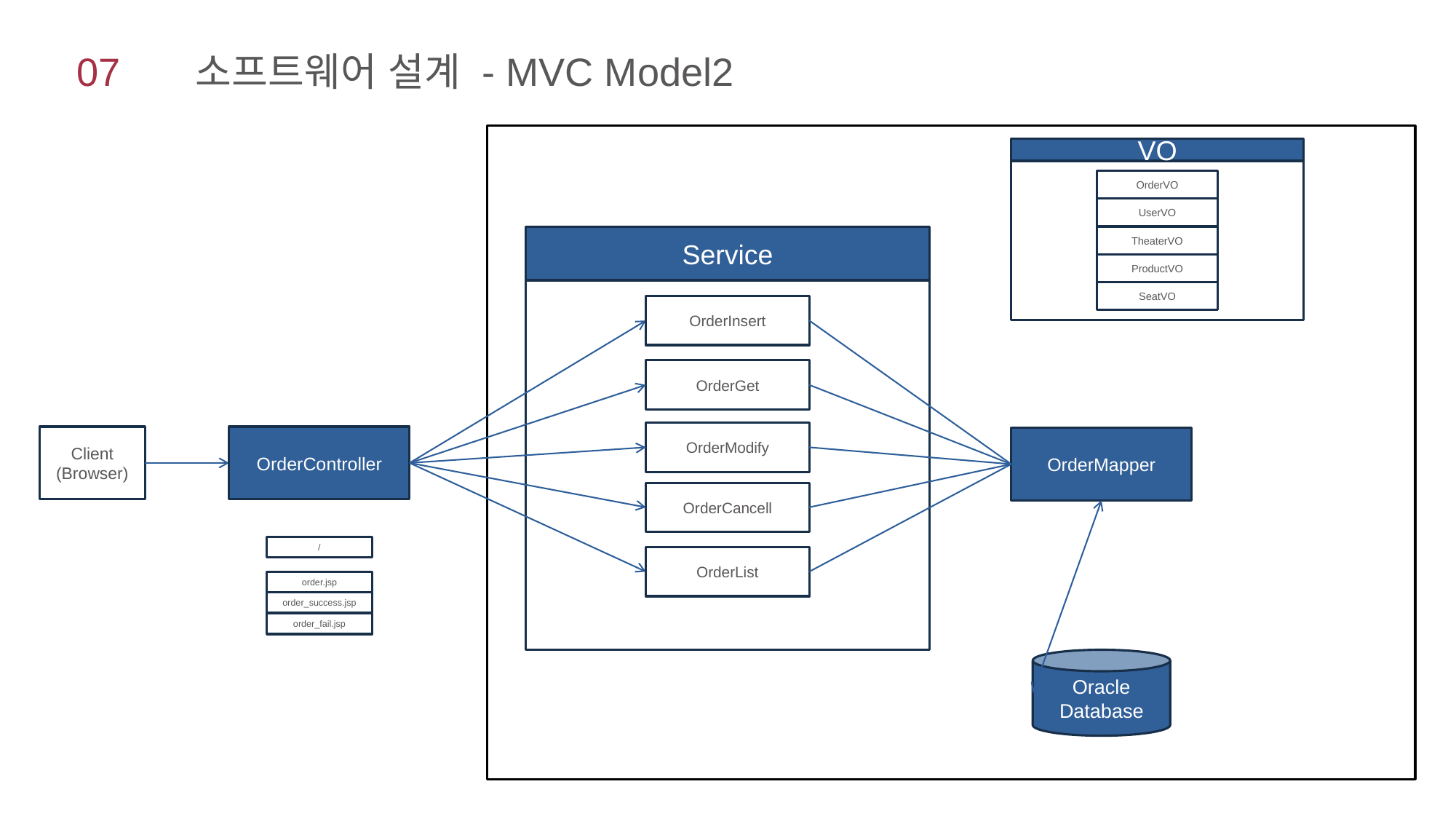

07      소프트웨어 설계 - MVC Model2

VO

OrderVO
UserVO
Service

TheaterVO
ProductVO
SeatVO
OrderInsert
OrderGet
OrderModify
Client
(Browser)
OrderController
OrderMapper
OrderCancell
/
OrderList
order.jsp
order_success.jsp
order_fail.jsp
Oracle
Database